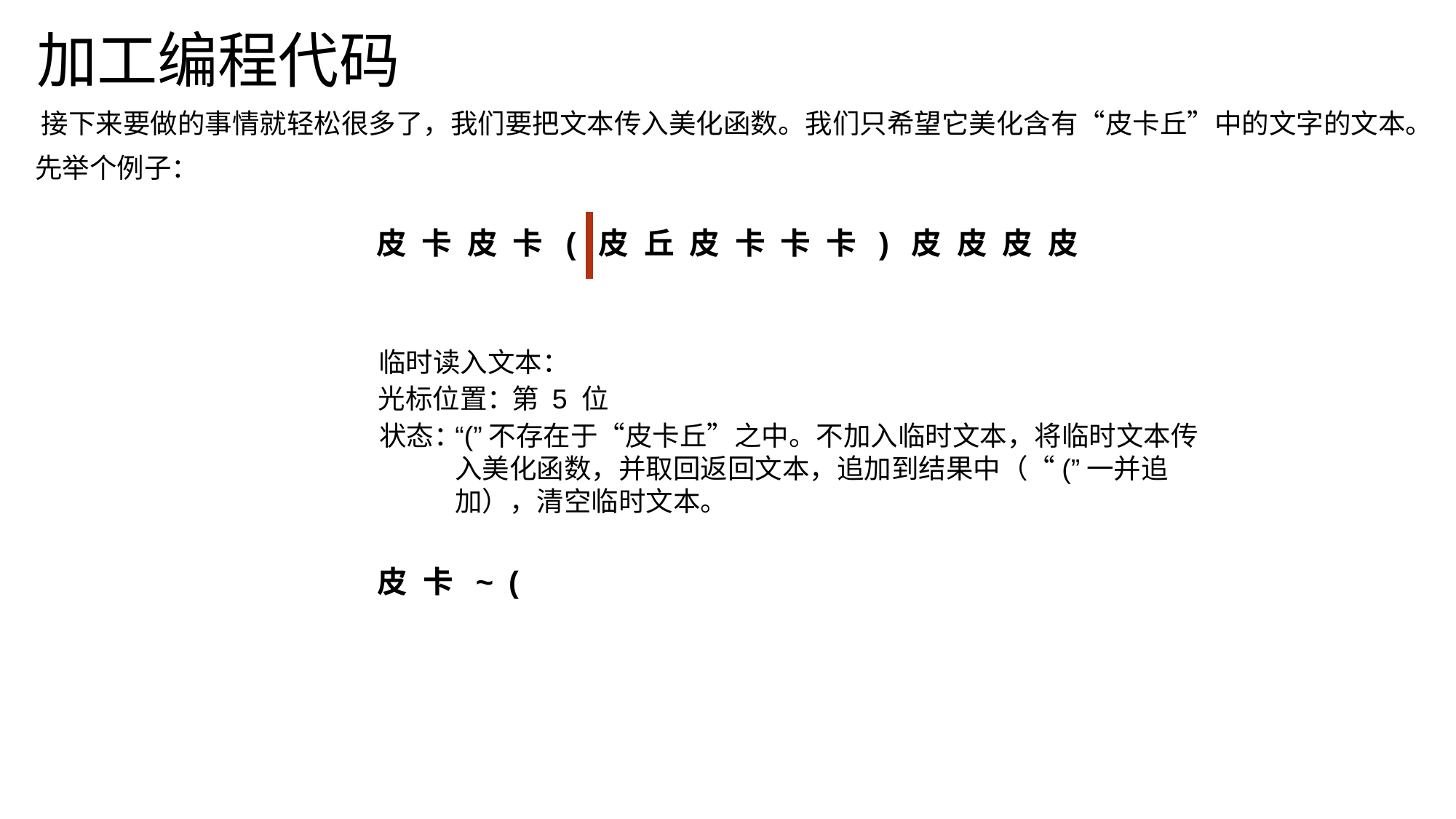

加工编程代码
接下来要做的事情就轻松很多了，我们要把文本传入美化函数。我们只希望它美化含有“皮卡丘”中的文字的文本。
先举个例子：
皮卡皮卡(皮丘皮卡卡卡)皮皮皮皮
临时读入文本：
光标位置：
第 5 位
状态：
“(”不存在于“皮卡丘”之中。不加入临时文本，将临时文本传入美化函数，并取回返回文本，追加到结果中（“(”一并追加），清空临时文本。
皮卡~(